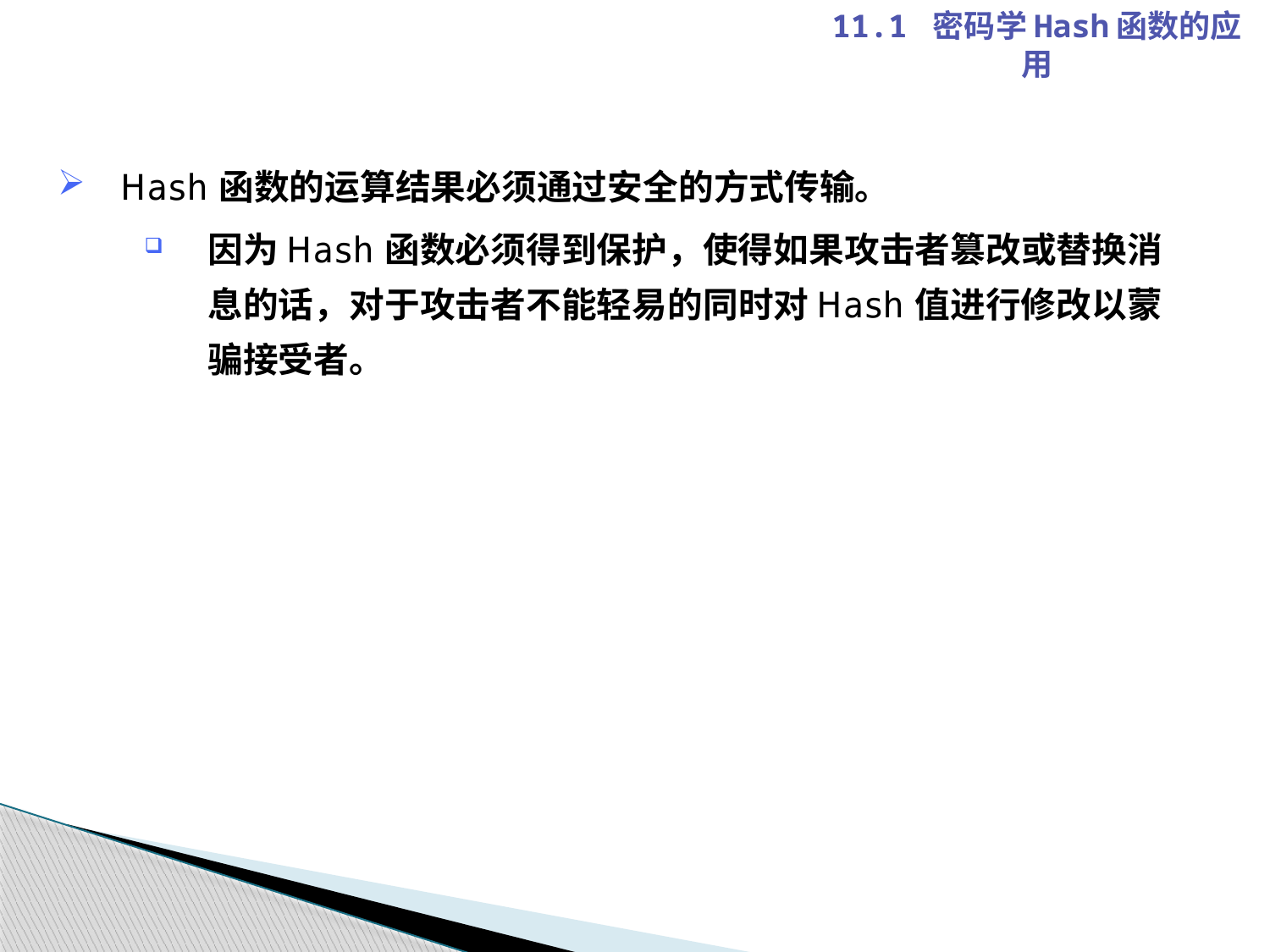

11.1 密码学Hash函数的应用
Hash函数的运算结果必须通过安全的方式传输。
因为Hash函数必须得到保护，使得如果攻击者篡改或替换消息的话，对于攻击者不能轻易的同时对Hash值进行修改以蒙骗接受者。